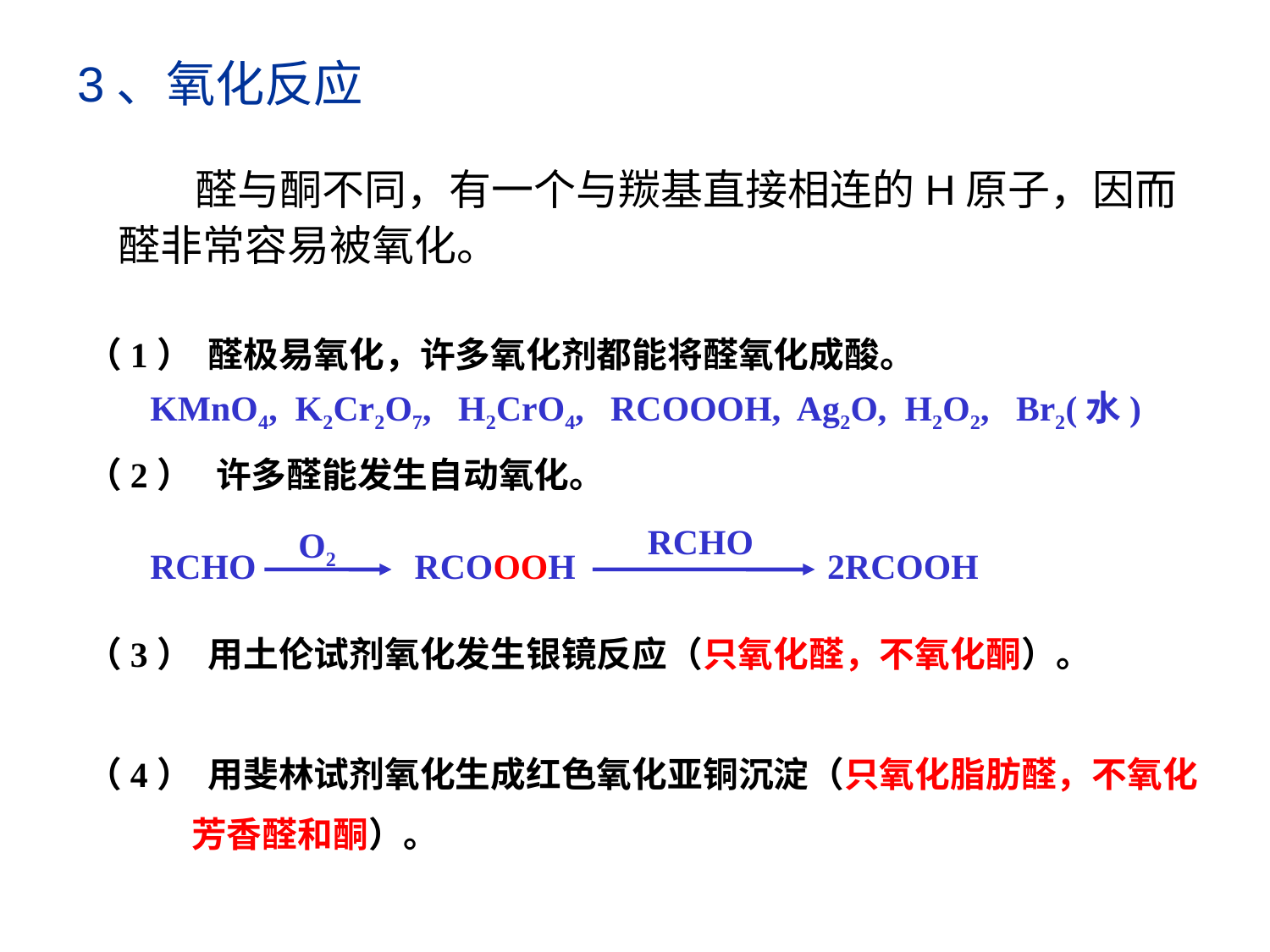

3、氧化反应
       醛与酮不同，有一个与羰基直接相连的H原子，因而醛非常容易被氧化。
（1）  醛极易氧化，许多氧化剂都能将醛氧化成酸。

（2）   许多醛能发生自动氧化。

（3）  用土伦试剂氧化发生银镜反应（只氧化醛，不氧化酮）。

（4）  用斐林试剂氧化生成红色氧化亚铜沉淀（只氧化脂肪醛，不氧化
            芳香醛和酮）。
KMnO4,  K2Cr2O7,   H2CrO4,   RCOOOH,  Ag2O,  H2O2,   Br2(水)
RCHO
O2
RCHO
RCOOOH
2RCOOH

55